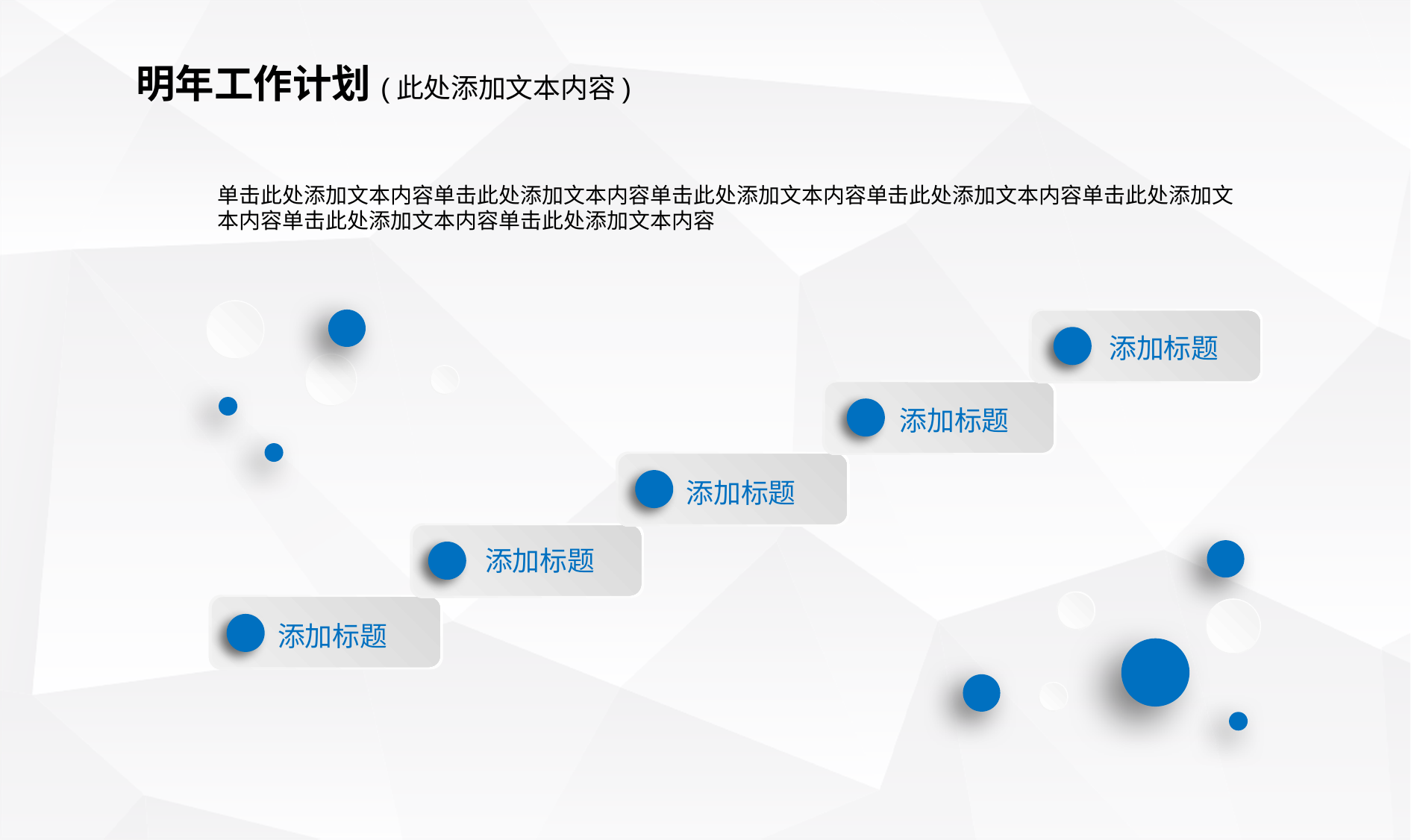

明年工作计划(此处添加文本内容)
单击此处添加文本内容单击此处添加文本内容单击此处添加文本内容单击此处添加文本内容单击此处添加文本内容单击此处添加文本内容单击此处添加文本内容

添加标题

添加标题

添加标题

添加标题

添加标题